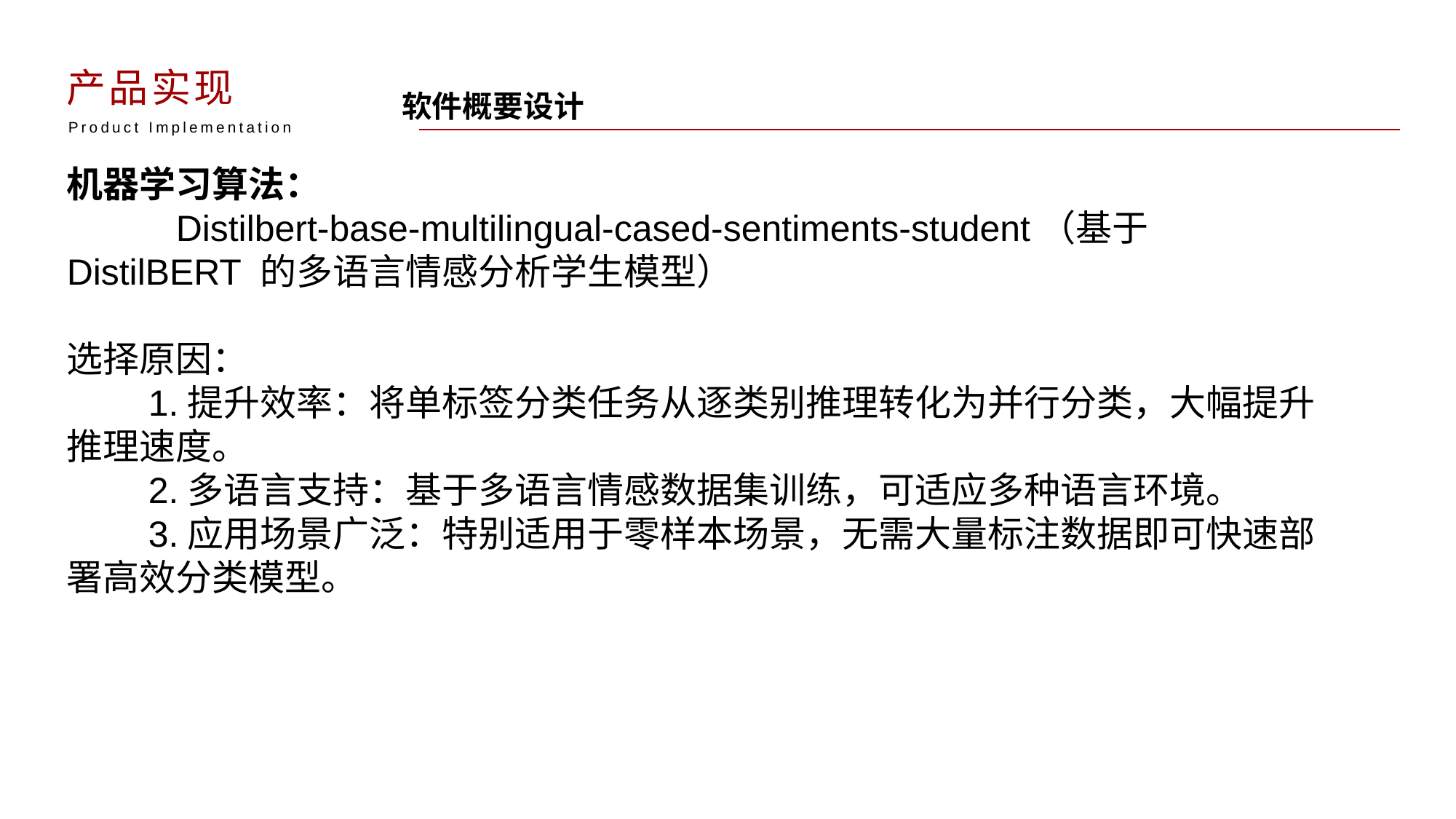

产品实现
软件概要设计
Product Implementation
机器学习算法：
	Distilbert-base-multilingual-cased-sentiments-student（基于 DistilBERT 的多语言情感分析学生模型）

选择原因：
        1.提升效率：将单标签分类任务从逐类别推理转化为并行分类，大幅提升推理速度。
        2.多语言支持：基于多语言情感数据集训练，可适应多种语言环境。
        3.应用场景广泛：特别适用于零样本场景，无需大量标注数据即可快速部署高效分类模型。